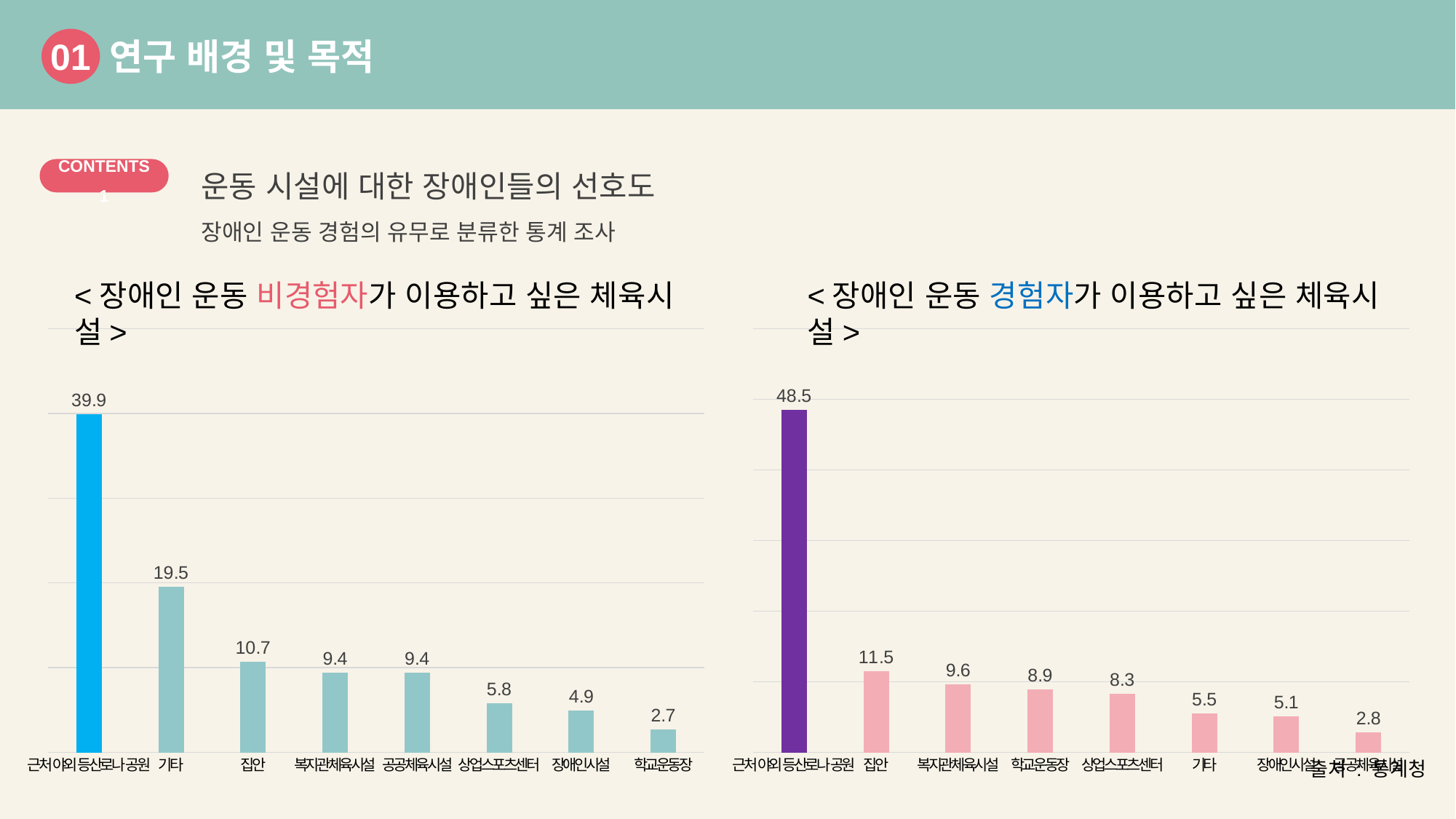

01 연구 배경 및 목적

운동 시설에 대한 장애인들의 선호도
장애인 운동 경험의 유무로 분류한 통계 조사
CONTENTS 1
<장애인 운동 비경험자가 이용하고 싶은 체육시설>
<장애인 운동 경험자가 이용하고 싶은 체육시설>

### Chart

| Category | 계열 1 | 열1 | 열2 |
|---|---|---|---|
| 근처 야외 등산로나 공원 | 48.5 | None | None |
| 집안 | 11.5 | None | None |
| 복지관체육시설 | 9.6 | None | None |
| 학교운동장 | 8.9 | None | None |
| 상업스포츠센터 | 8.3 | None | None |
| 기타 | 5.5 | None | None |
| 장애인시설 | 5.1 | None | None |
| 공공체육시설 | 2.8 | None | None |

### Chart

| Category | 계열 1 | 열1 | 열2 |
|---|---|---|---|
| 근처 야외 등산로나 공원 | 39.9 | None | None |
| 기타 | 19.5 | None | None |
| 집안 | 10.7 | None | None |
| 복지관체육시설 | 9.4 | None | None |
| 공공체육시설 | 9.4 | None | None |
| 상업스포츠센터 | 5.8 | None | None |
| 장애인시설 | 4.9 | None | None |
| 학교운동장 | 2.7 | None | None |
출처 : 통계청